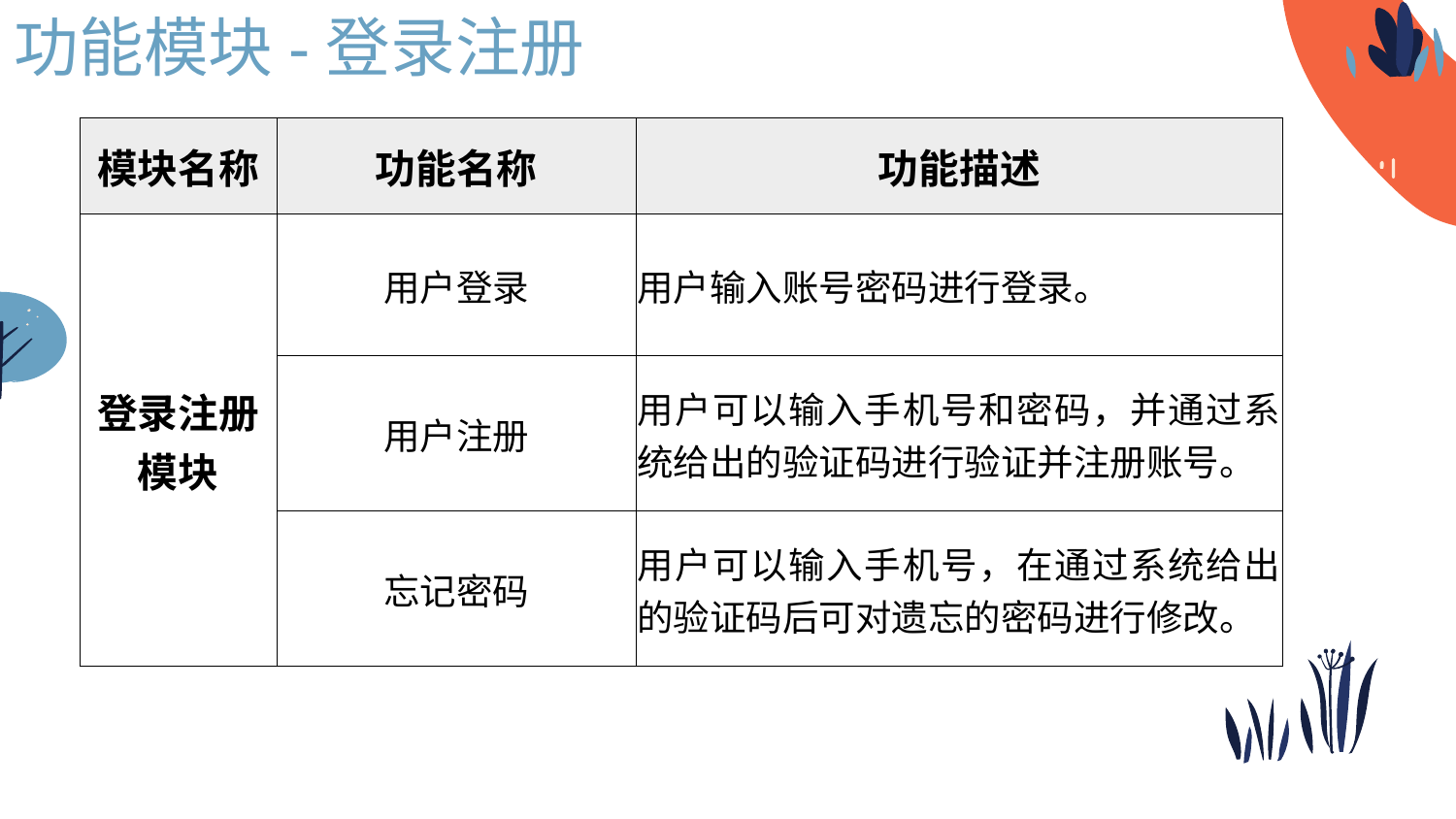

功能模块-登录注册

| 模块名称 | 功能名称 | 功能描述 |
| --- | --- | --- |
| 登录注册模块 | 用户登录 | 用户输入账号密码进行登录。 |
|  | 用户注册 | 用户可以输入手机号和密码，并通过系统给出的验证码进行验证并注册账号。 |
|  | 忘记密码 | 用户可以输入手机号，在通过系统给出的验证码后可对遗忘的密码进行修改。 |